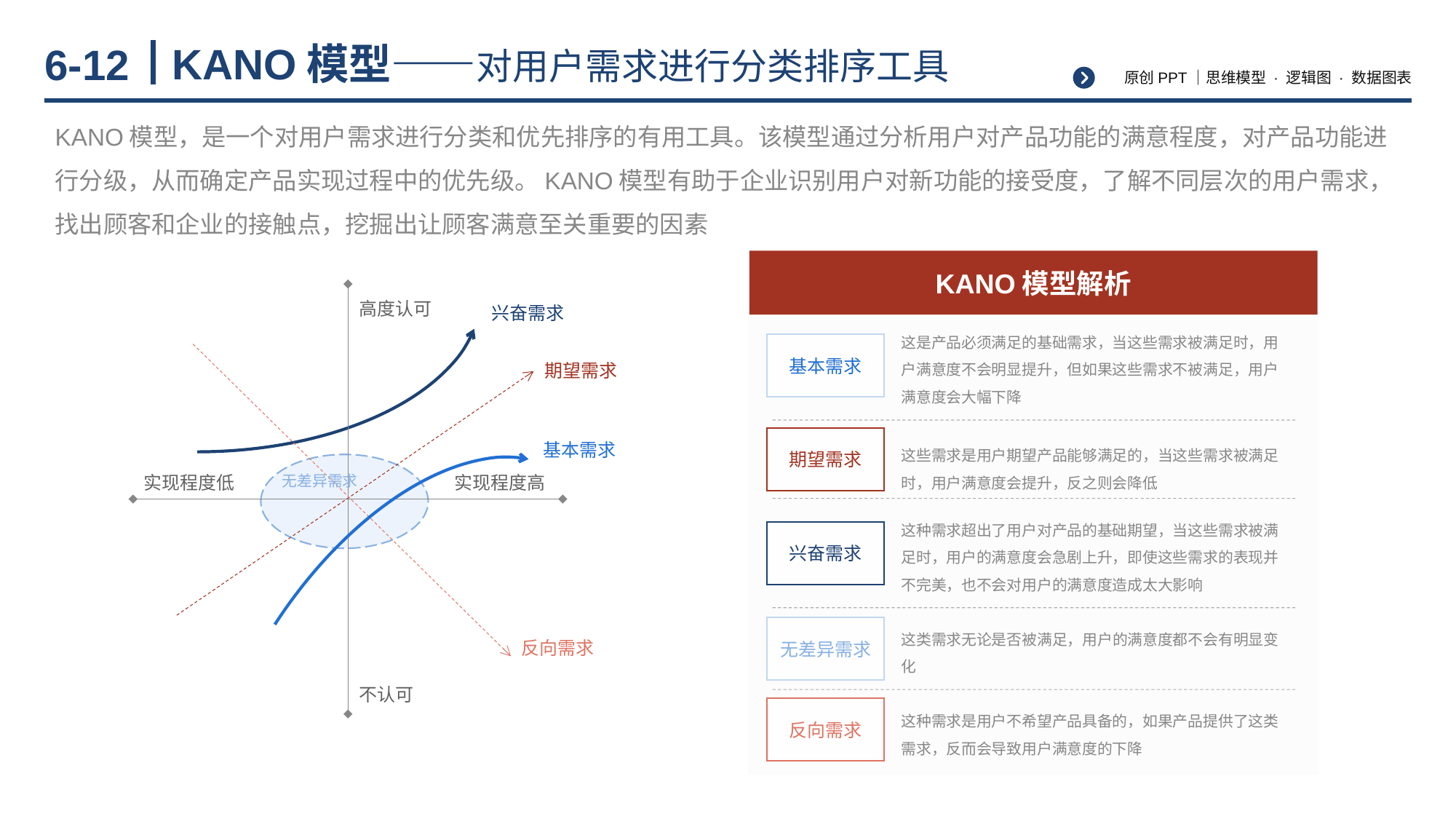

# KANO模型——对用户需求进行分类排序工具
6-12
KANO模型，是一个对用户需求进行分类和优先排序的有用工具。该模型通过分析用户对产品功能的满意程度，对产品功能进行分级，从而确定产品实现过程中的优先级。KANO模型有助于企业识别用户对新功能的接受度，了解不同层次的用户需求，找出顾客和企业的接触点，挖掘出让顾客满意至关重要的因素

高度认可
兴奋需求
期望需求
基本需求

实现程度低
无差异需求
实现程度高
反向需求
不认可

KANO模型解析

这是产品必须满足的基础需求，当这些需求被满足时，用户满意度不会明显提升，但如果这些需求不被满足，用户满意度会大幅下降
基本需求
期望需求
这些需求是用户期望产品能够满足的，当这些需求被满足时，用户满意度会提升，反之则会降低
这种需求超出了用户对产品的基础期望，当这些需求被满足时，用户的满意度会急剧上升，即使这些需求的表现并不完美，也不会对用户的满意度造成太大影响
兴奋需求
这类需求无论是否被满足，用户的满意度都不会有明显变化
无差异需求
这种需求是用户不希望产品具备的，如果产品提供了这类需求，反而会导致用户满意度的下降
反向需求